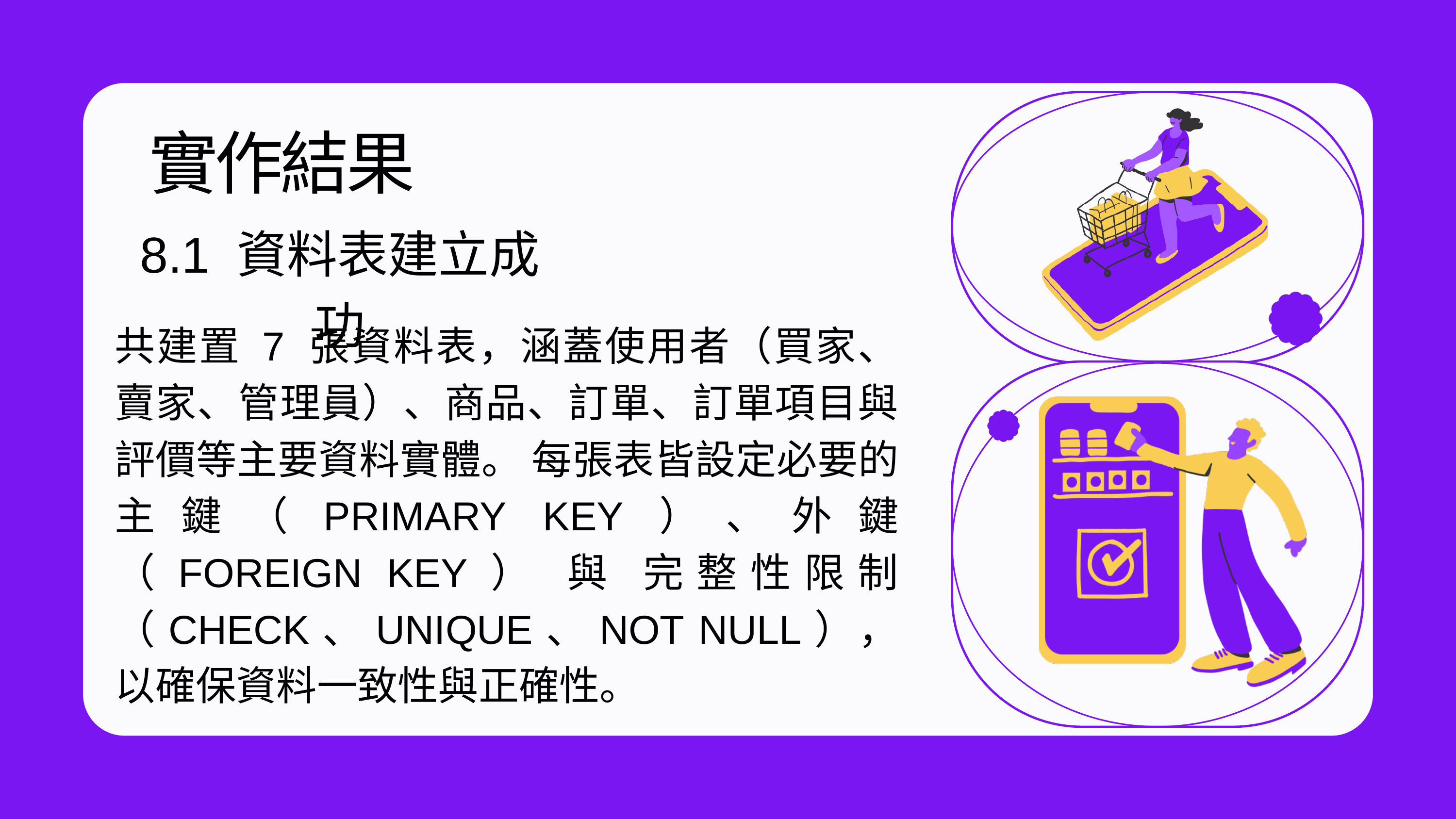

實作結果
8.1 資料表建立成功

共建置 7 張資料表，涵蓋使用者（買家、賣家、管理員）、商品、訂單、訂單項目與評價等主要資料實體。 每張表皆設定必要的 主鍵（PRIMARY KEY）、外鍵（FOREIGN KEY） 與 完整性限制（CHECK、UNIQUE、NOT NULL），以確保資料一致性與正確性。